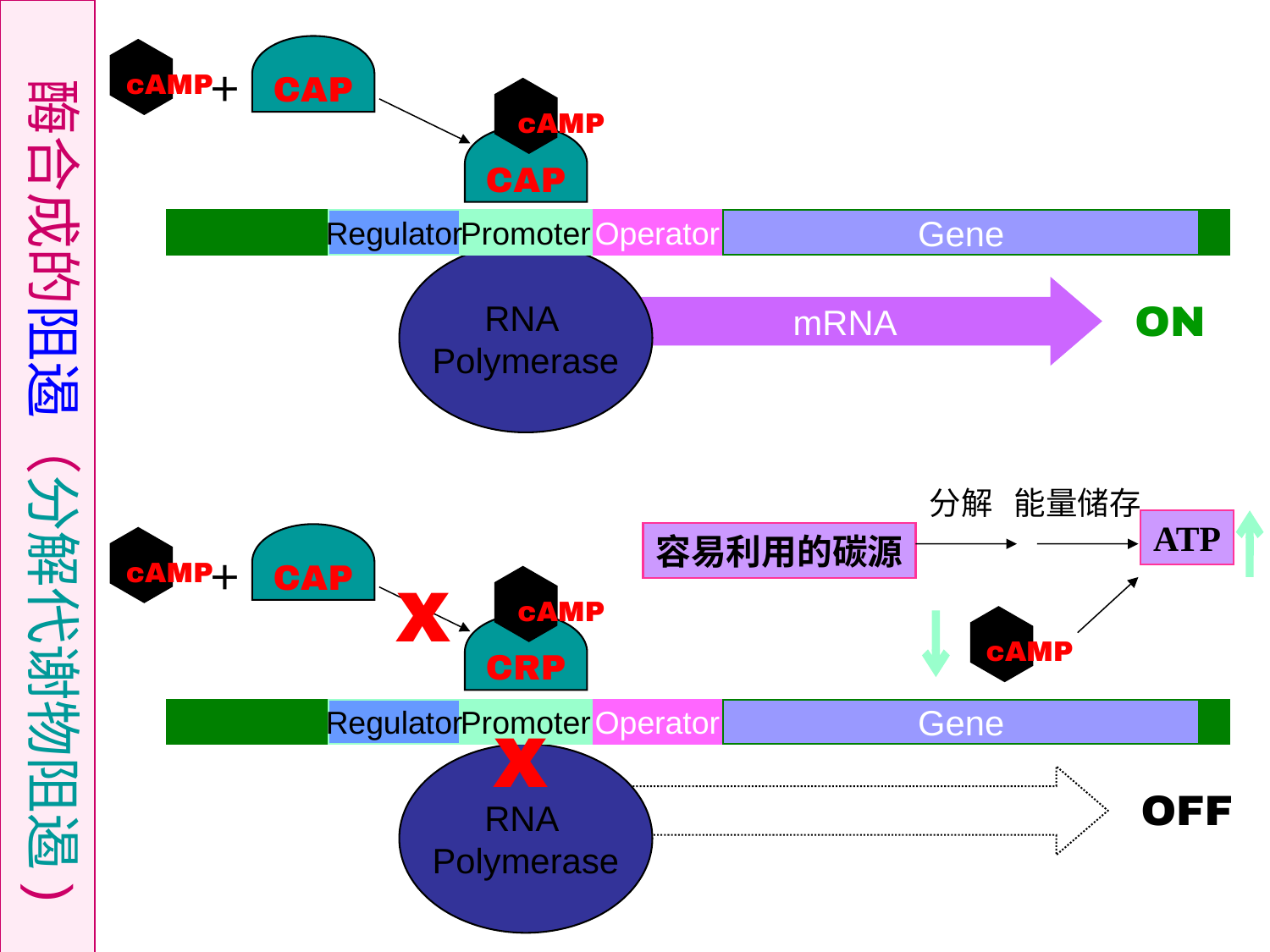

酶合成的阻遏（分解代谢物阻遏)
CAP

cAMP
+

CAP
cAMP

Regulator
Promoter
Operator
Gene
RNA
Polymerase
mRNA
ON
分解
能量储存
ATP

容易利用的碳源

cAMP
CAP

cAMP
+
X

CRP
cAMP

Regulator
Promoter
Operator
Gene
X
RNA
Polymerase
mRNA
OFF